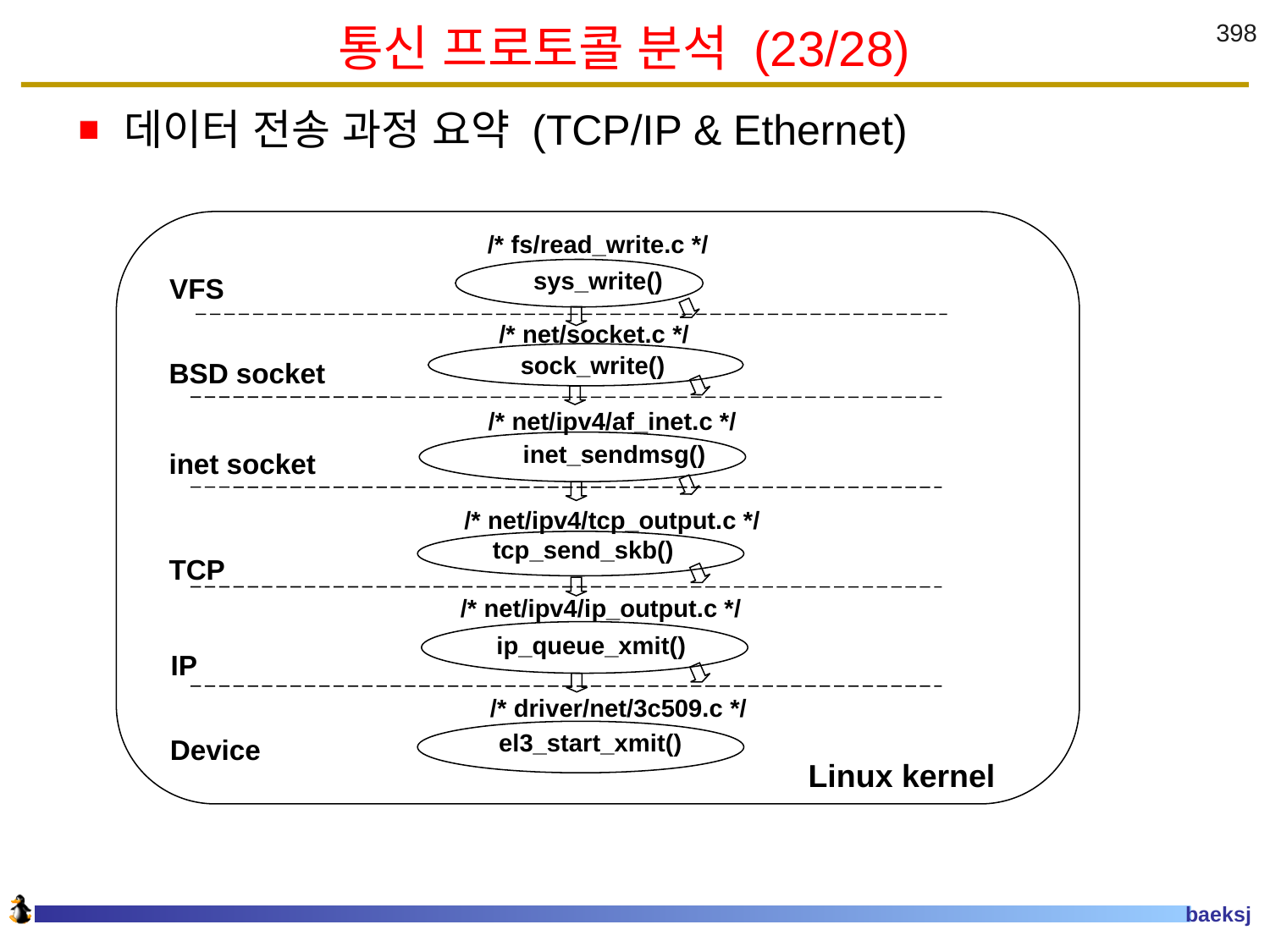

# 통신 프로토콜 분석 (23/28)
398
데이터 전송 과정 요약 (TCP/IP & Ethernet)

/* fs/read_write.c */
     sys_write()

VFS

 /* net/socket.c */

    sock_write()

BSD socket

 /* net/ipv4/af_inet.c */

    inet_sendmsg()
inet socket

 /* net/ipv4/tcp_output.c */
    tcp_send_skb()

TCP

 /* net/ipv4/ip_output.c */

 ip_queue_xmit()
IP

 /* driver/net/3c509.c */
el3_start_xmit()

Device
Linux kernel